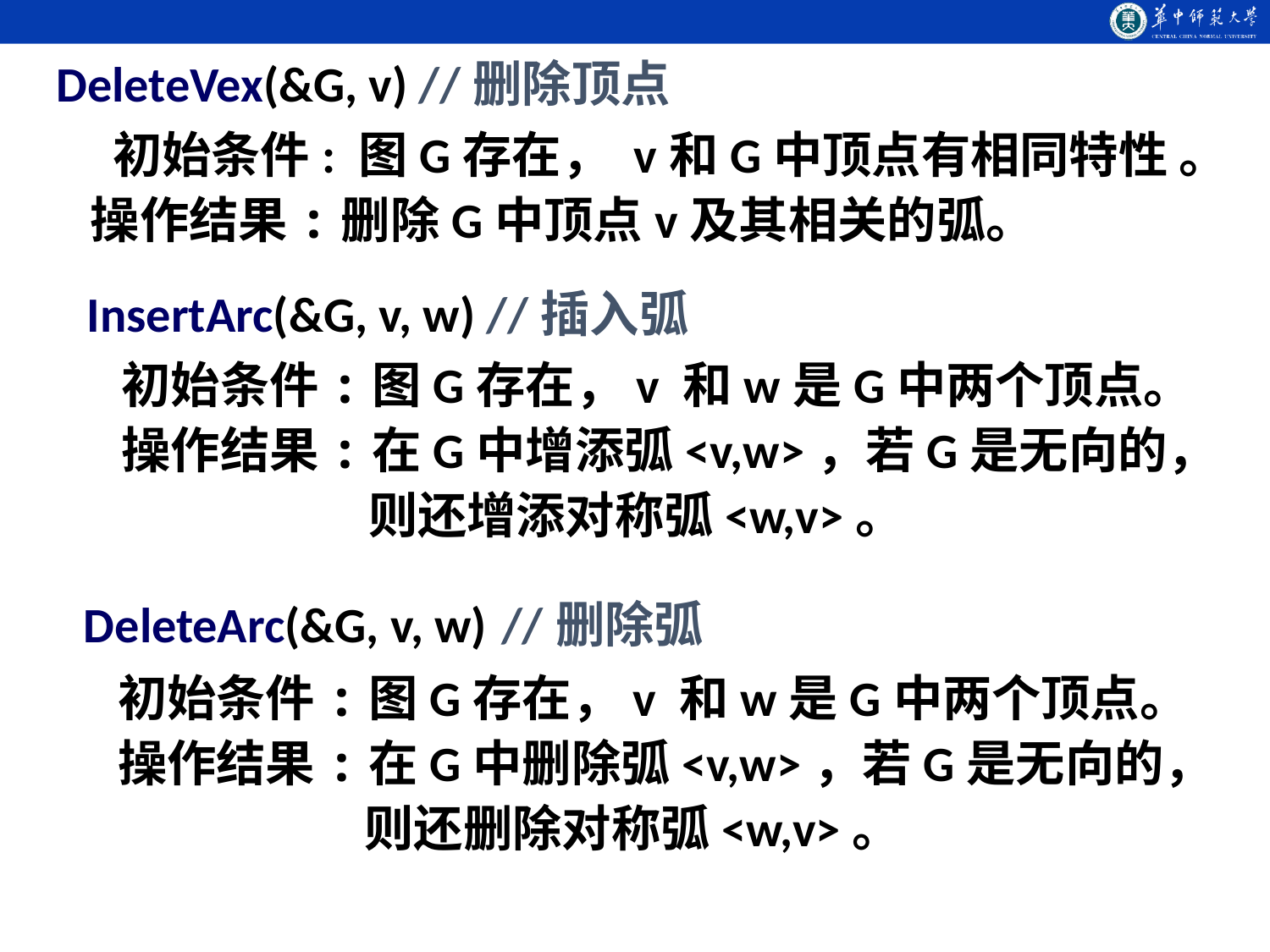

DeleteVex(&G, v) //删除顶点
    初始条件: 图G存在， v和G中顶点有相同特性 。
  操作结果:删除G中顶点v及其相关的弧。
InsertArc(&G, v, w) //插入弧
  初始条件:图G存在，v 和w是G中两个顶点。
  操作结果:在G中增添弧<v,w>，若G是无向的，
                        则还增添对称弧<w,v>。
DeleteArc(&G, v, w) //删除弧
  初始条件:图G存在，v 和w是G中两个顶点。
  操作结果:在G中删除弧<v,w>，若G是无向的，
                        则还删除对称弧<w,v>。